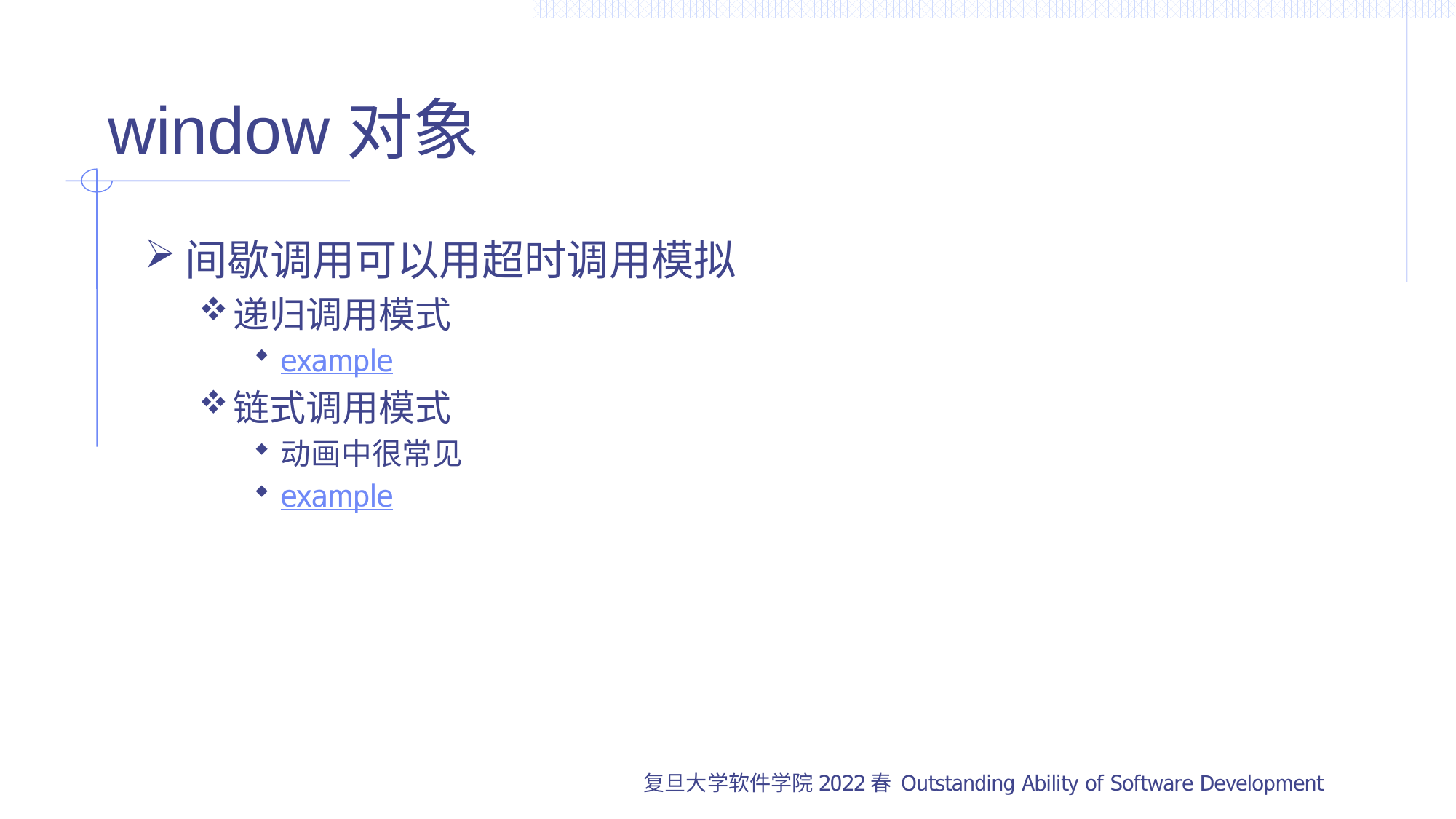

# window对象
间歇调用可以用超时调用模拟
递归调用模式
example
链式调用模式
动画中很常见
example